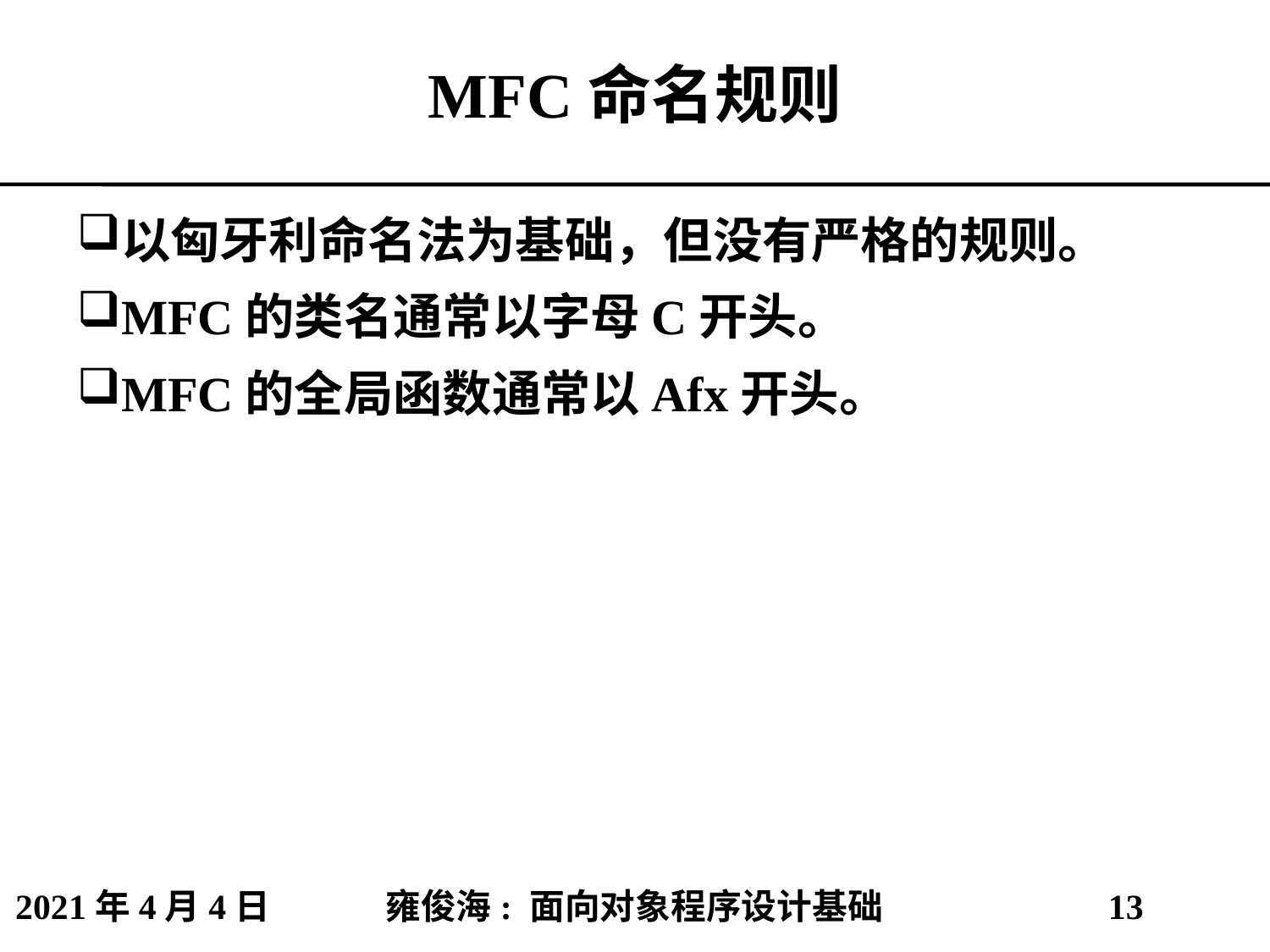

# MFC命名规则

以匈牙利命名法为基础，但没有严格的规则。
MFC的类名通常以字母C开头。
MFC的全局函数通常以Afx开头。
2021年4月4日
雍俊海: 面向对象程序设计基础
13